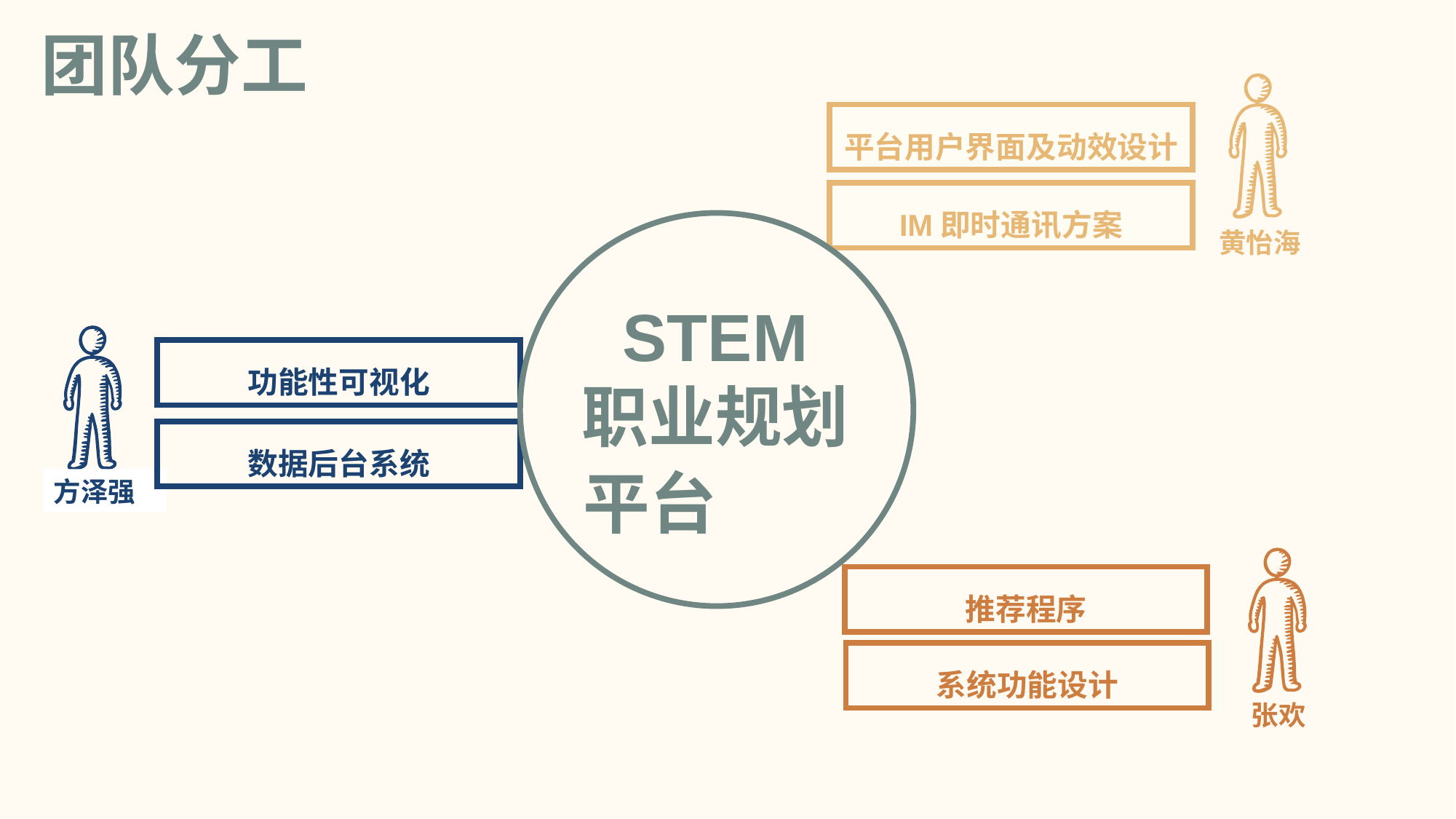

平台三个特性，也是三个同学实现各自系统的要点：
推荐、交互UI、数据可视化
张欢的后端为我们提供了数据支持

我们的前端分别从哪些方面进行对我们的平台进行塑造构建

前端特点：交互上面由操作便捷性 网站动态性 UI扁平化

从更高层面来讲 扩展性 安全性等等
前端目的：通过平台的交流分享功能  增加用户粘性 可以将信息更加丰富 数据更加可靠
团队分工

黄怡海
平台用户界面及动效设计
IM即时通讯方案

STEM
职业规划平台

方泽强
功能性可视化
数据后台系统

张欢
推荐程序
系统功能设计